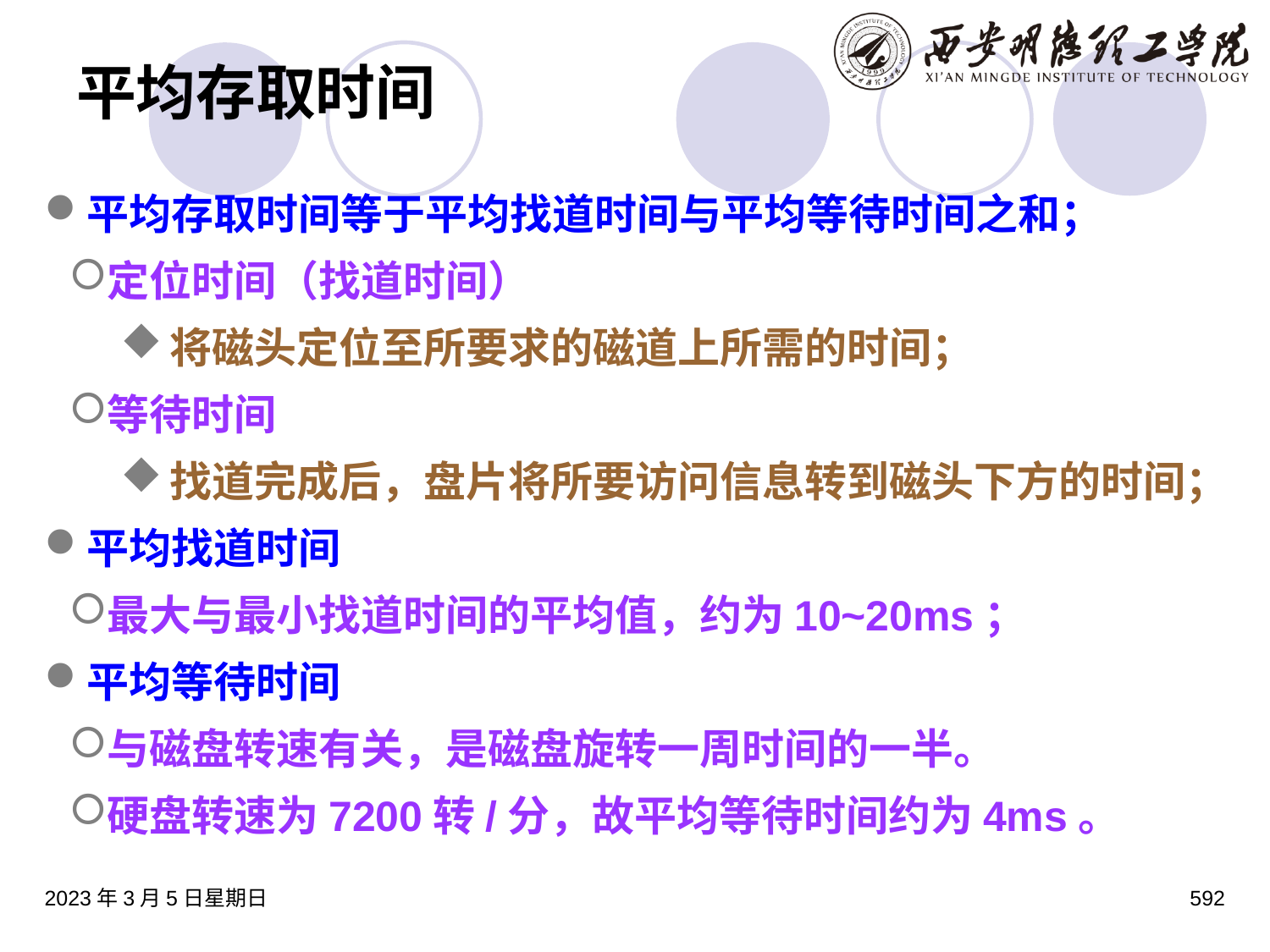

# 平均存取时间
平均存取时间等于平均找道时间与平均等待时间之和；
定位时间（找道时间）
将磁头定位至所要求的磁道上所需的时间；
等待时间
找道完成后，盘片将所要访问信息转到磁头下方的时间；
平均找道时间
最大与最小找道时间的平均值，约为10~20ms；
平均等待时间
与磁盘转速有关，是磁盘旋转一周时间的一半。
硬盘转速为7200转/分，故平均等待时间约为4ms。
2023年3月5日星期日
592